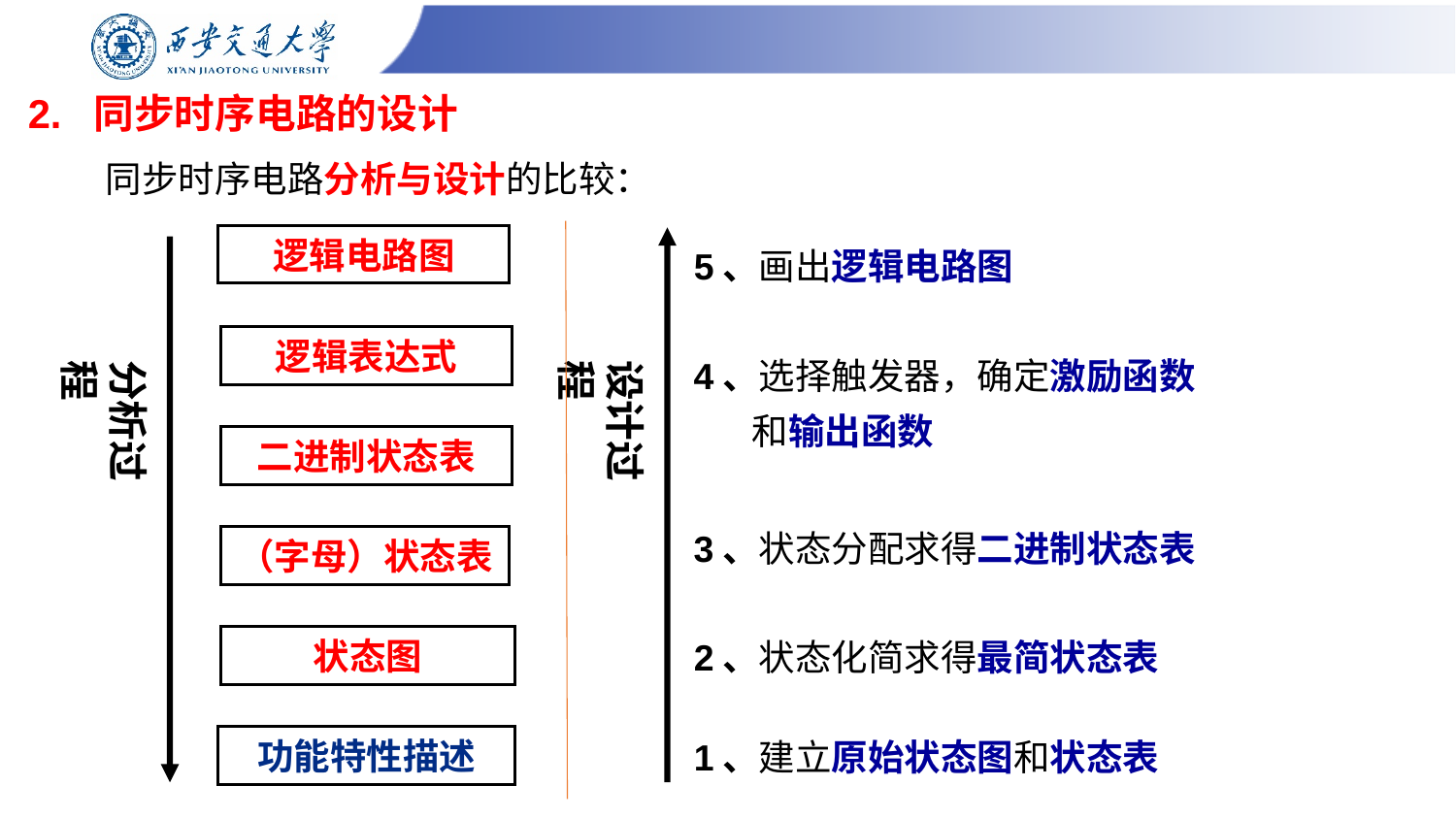

# 2.  同步时序电路的设计
同步时序电路分析与设计的比较：
逻辑电路图

5、画出逻辑电路图
逻辑表达式
分析过程
设计过程
4、选择触发器，确定激励函数
      和输出函数
二进制状态表
3、状态分配求得二进制状态表
（字母）状态表
状态图
2、状态化简求得最简状态表
功能特性描述
1、建立原始状态图和状态表